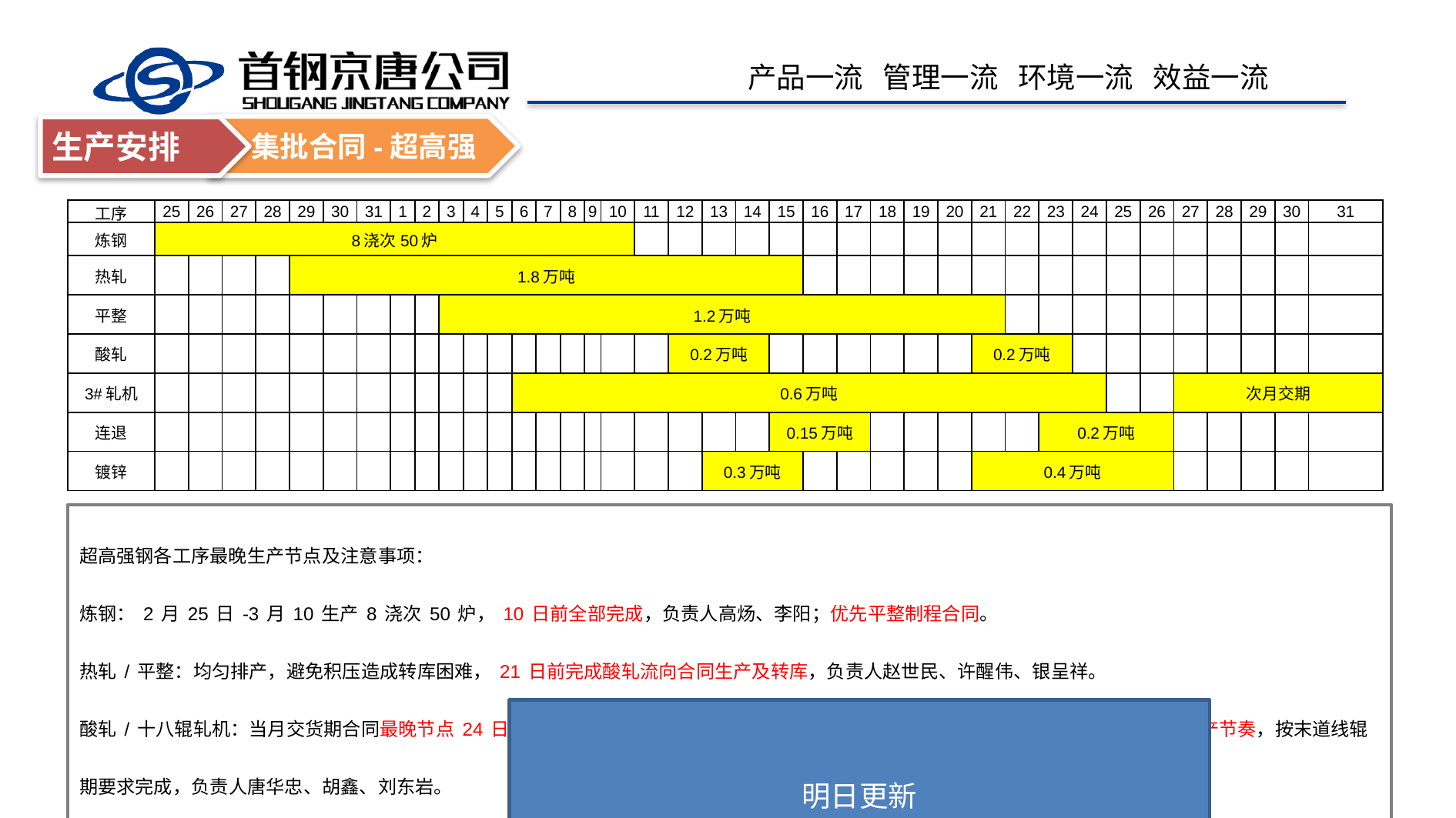

集批合同-超高强
生产安排
| 工序 | 25 | 26 | 27 | 28 | 29 | 30 | 31 | 1 | 2 | 3 | 4 | 5 | 6 | 7 | 8 | 9 | 10 | 11 | 12 | 13 | 14 | 15 | 16 | 17 | 18 | 19 | 20 | 21 | 22 | 23 | 24 | 25 | 26 | 27 | 28 | 29 | 30 | 31 |
| --- | --- | --- | --- | --- | --- | --- | --- | --- | --- | --- | --- | --- | --- | --- | --- | --- | --- | --- | --- | --- | --- | --- | --- | --- | --- | --- | --- | --- | --- | --- | --- | --- | --- | --- | --- | --- | --- | --- |
| 炼钢 | 8浇次50炉 |  |  |  |  |  |  |  |  |  |  |  |  |  |  |  |  |  |  |  |  |  |  |  |  |  |  |  |  |  |  |  |  |  |  |  |  |  |
| 热轧 |  |  |  |  | 1.8万吨 |  |  |  |  |  |  |  |  |  |  |  |  |  |  |  |  |  |  |  |  |  |  |  |  |  |  |  |  |  |  |  |  |  |
| 平整 |  |  |  |  |  |  |  |  |  | 1.2万吨 |  |  |  |  |  |  |  |  |  |  |  |  |  |  |  |  |  |  |  |  |  |  |  |  |  |  |  |  |
| 酸轧 |  |  |  |  |  |  |  |  |  |  |  |  |  |  |  |  |  |  | 0.2万吨 |  |  |  |  |  |  |  |  | 0.2万吨 |  |  |  |  |  |  |  |  |  |  |
| 3#轧机 |  |  |  |  |  |  |  |  |  |  |  |  | 0.6万吨 |  |  |  |  |  |  |  |  |  |  |  |  |  |  |  |  |  |  |  |  | 次月交期 |  |  |  |  |
| 连退 |  |  |  |  |  |  |  |  |  |  |  |  |  |  |  |  |  |  |  |  |  | 0.15万吨 |  |  |  |  |  |  |  | 0.2万吨 |  |  |  |  |  |  |  |  |
| 镀锌 |  |  |  |  |  |  |  |  |  |  |  |  |  |  |  |  |  |  |  | 0.3万吨 |  |  |  |  |  |  |  | 0.4万吨 |  |  |  |  |  |  |  |  |  |  |
超高强钢各工序最晚生产节点及注意事项：
炼钢：2月25日-3月10生产8浇次50炉，10日前全部完成，负责人高炀、李阳；优先平整制程合同。
热轧/平整：均匀排产，避免积压造成转库困难，21日前完成酸轧流向合同生产及转库，负责人赵世民、许醒伟、银呈祥。
酸轧/十八辊轧机：当月交货期合同最晚节点24日，十八辊轧机根据末道产线集批生产进度确定生产先后顺序；冷轧注意冷硬去重卷生产节奏，按末道线辊期要求完成，负责人唐华忠、胡鑫、刘东岩。
连退/镀锌：集批生产（每个批次0.2万吨以上），最晚节点按26日组织，负责人王东、胡鑫、刘东岩。
明日更新